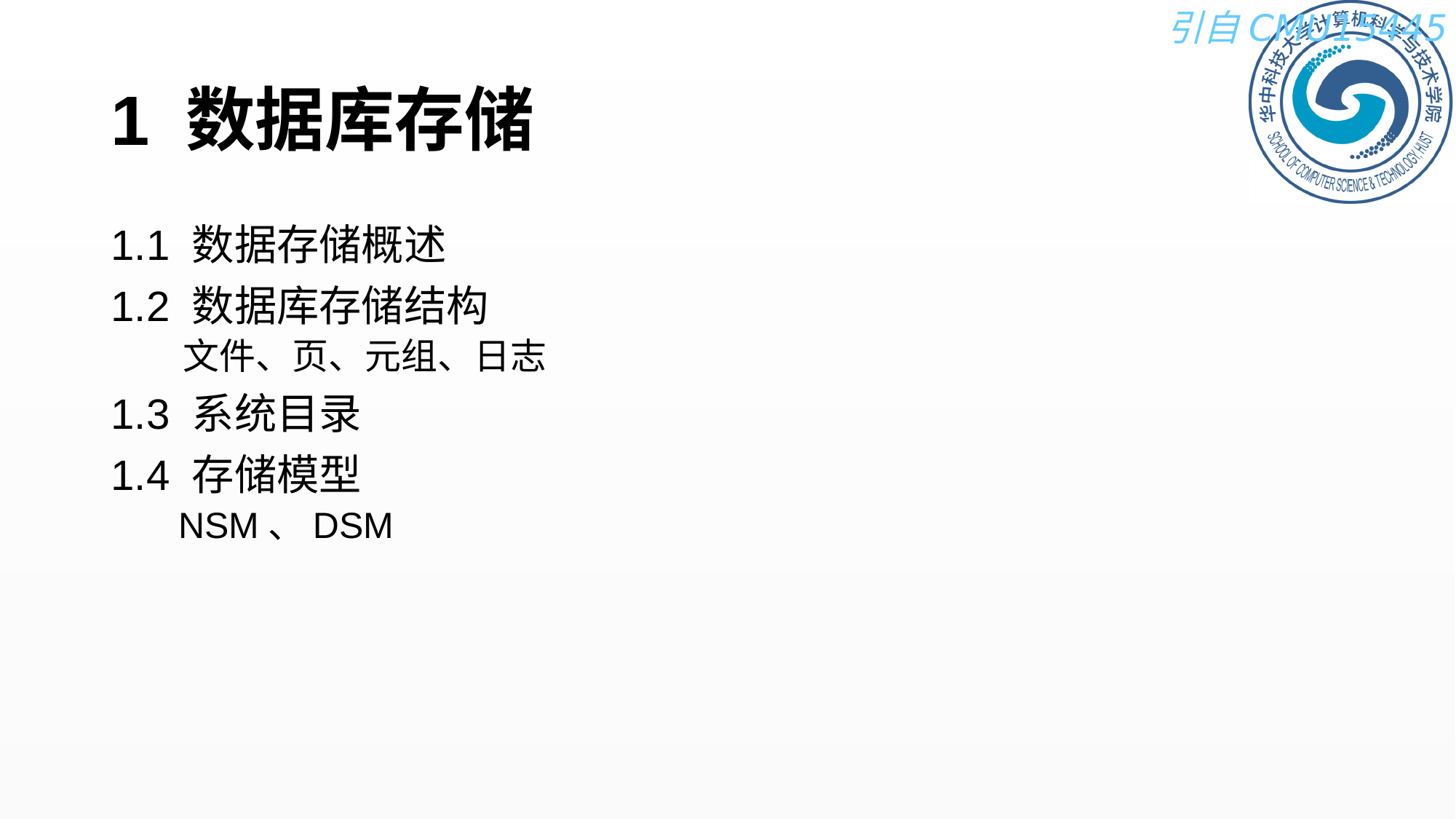

# 1 数据库存储
1.1 数据存储概述
1.2 数据库存储结构
  文件、页、元组、日志
1.3 系统目录
1.4 存储模型
  NSM、DSM
3